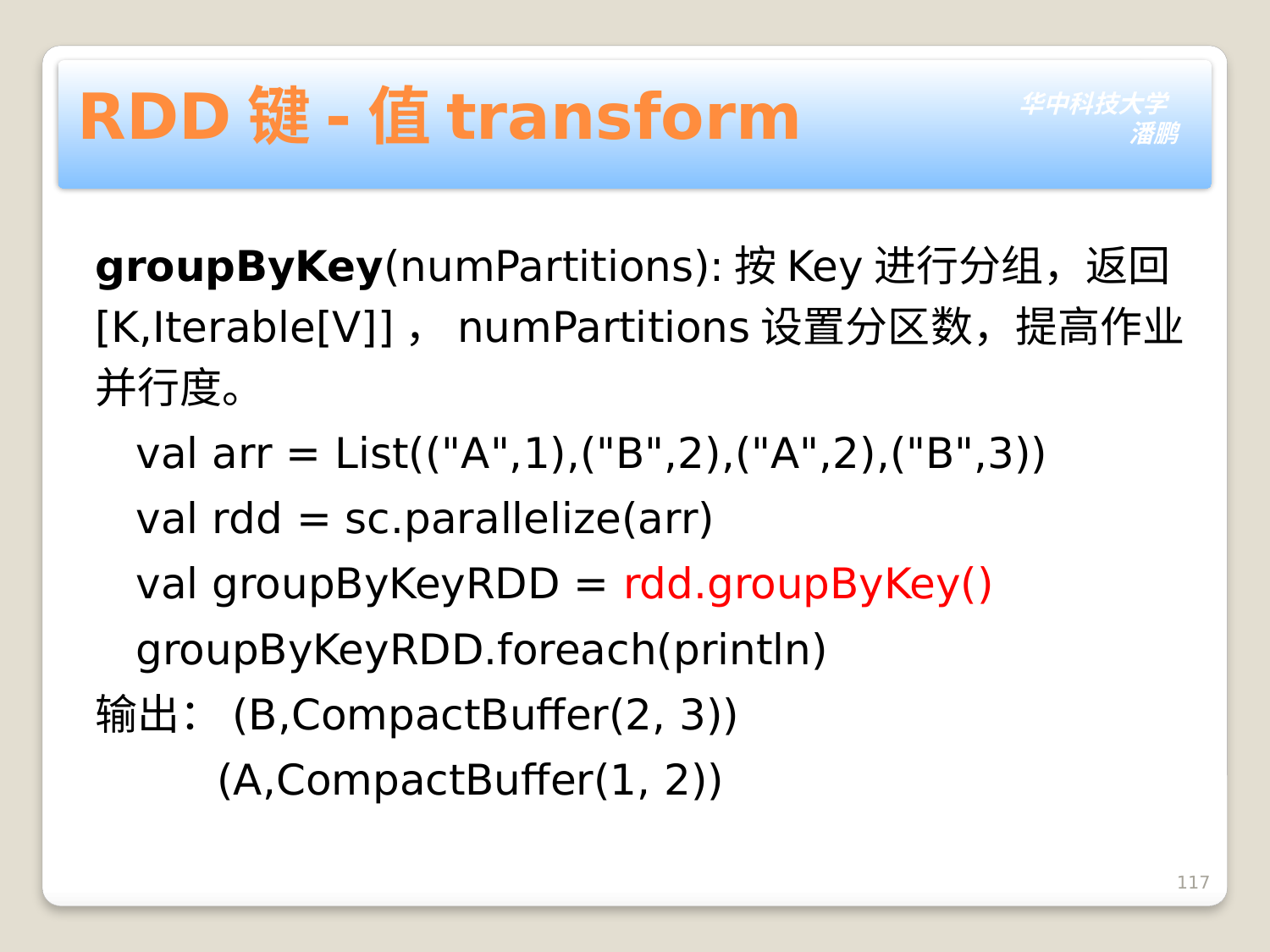

# RDD键-值transform
groupByKey(numPartitions):按Key进行分组，返回[K,Iterable[V]]，numPartitions设置分区数，提高作业并行度。
   val arr = List(("A",1),("B",2),("A",2),("B",3))
   val rdd = sc.parallelize(arr)
   val groupByKeyRDD = rdd.groupByKey()
   groupByKeyRDD.foreach(println)
输出：(B,CompactBuffer(2, 3))
         (A,CompactBuffer(1, 2))
117